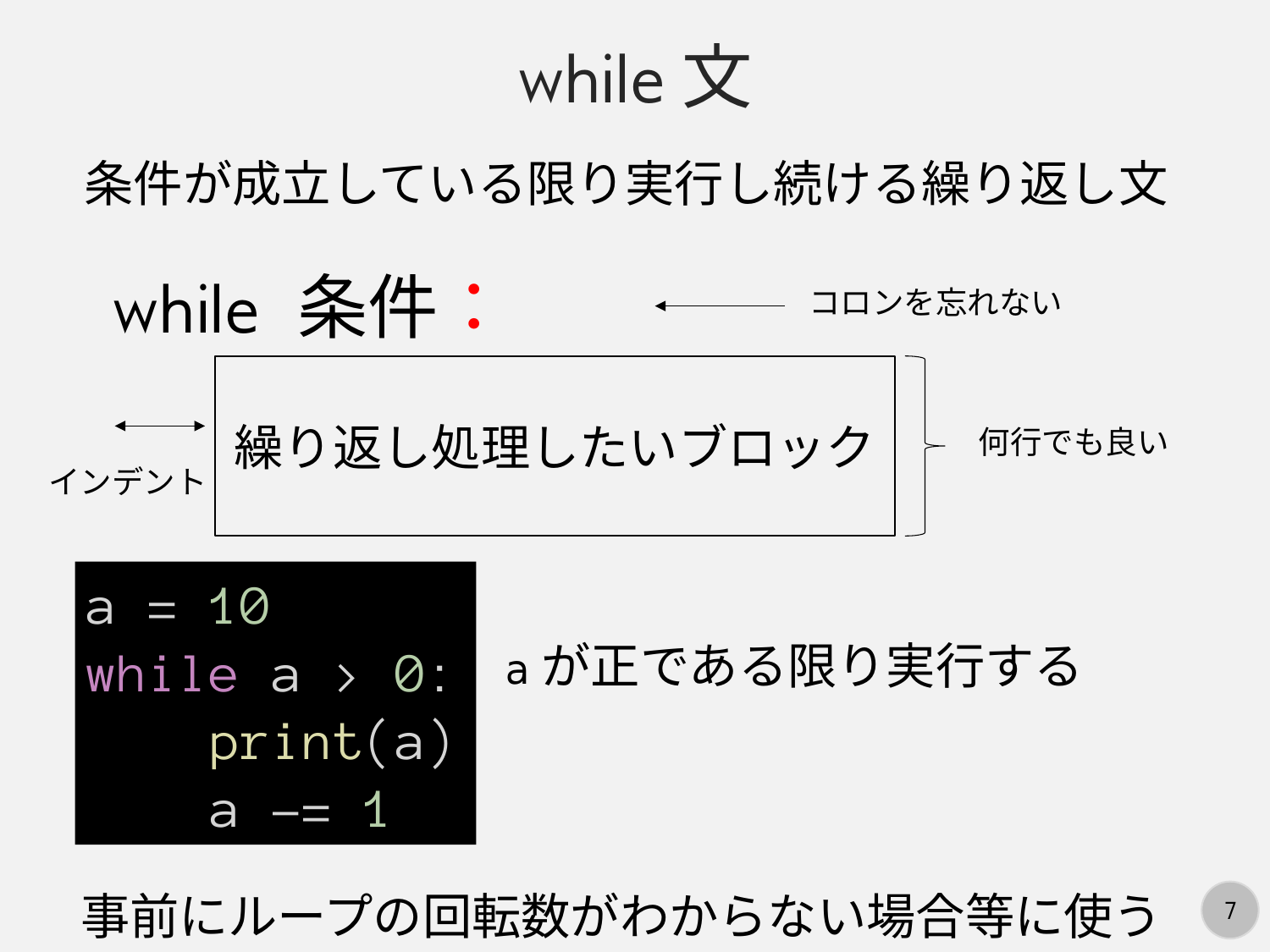

while文
条件が成立している限り実行し続ける繰り返し文
while 条件：
コロンを忘れない
繰り返し処理したいブロック

何行でも良い
インデント
a = 10
while a > 0:
    print(a)
    a -= 1
aが正である限り実行する
事前にループの回転数がわからない場合等に使う